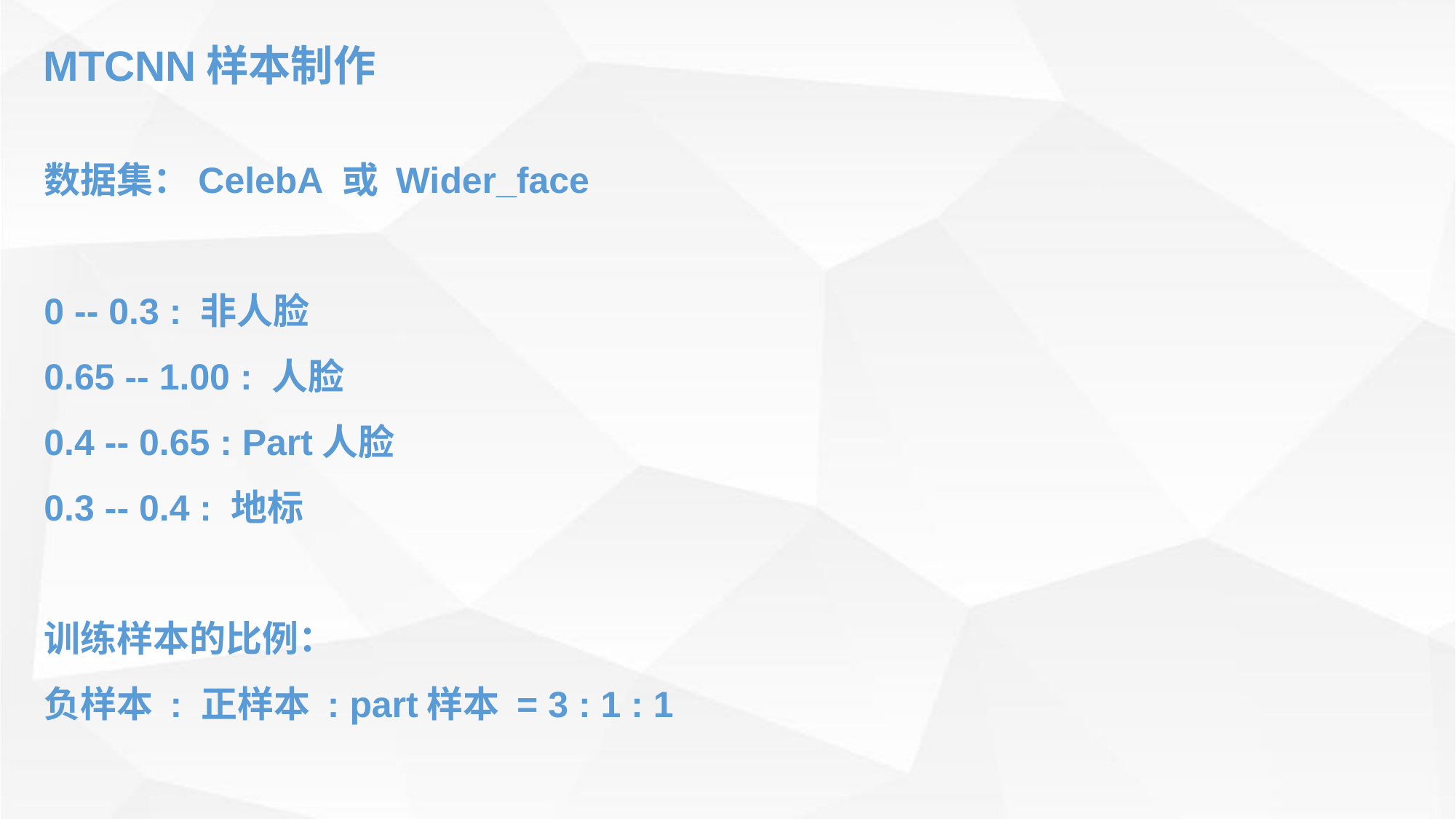

MTCNN样本制作
数据集：CelebA 或 Wider_face

0 -- 0.3 : 非人脸
0.65 -- 1.00 : 人脸
0.4 -- 0.65 : Part人脸
0.3 -- 0.4 : 地标

训练样本的比例：
负样本 : 正样本 : part样本 = 3 : 1 : 1